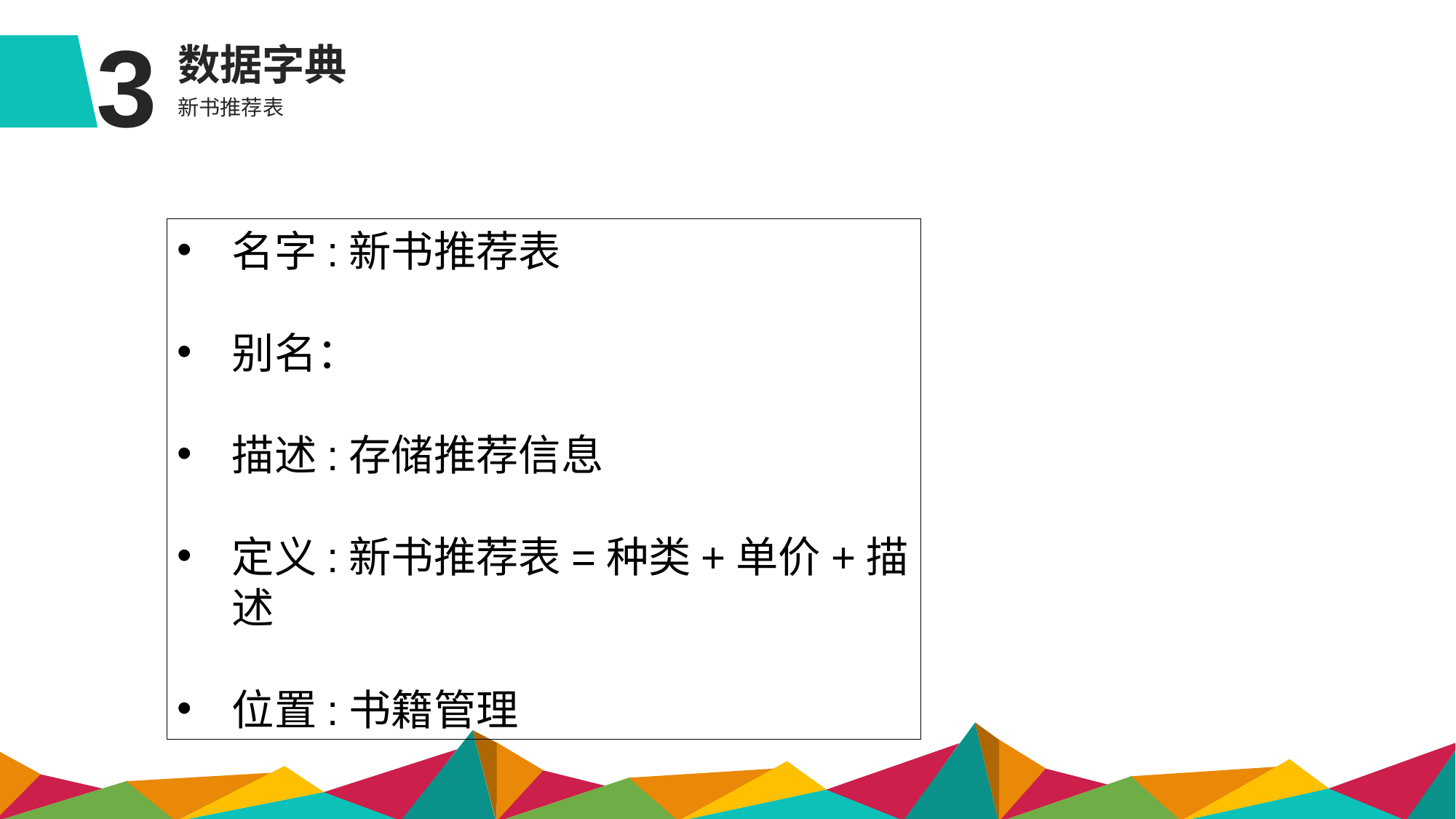

3
数据字典
新书推荐表
名字:新书推荐表

别名：

描述:存储推荐信息

定义:新书推荐表=种类+单价+描述

位置:书籍管理